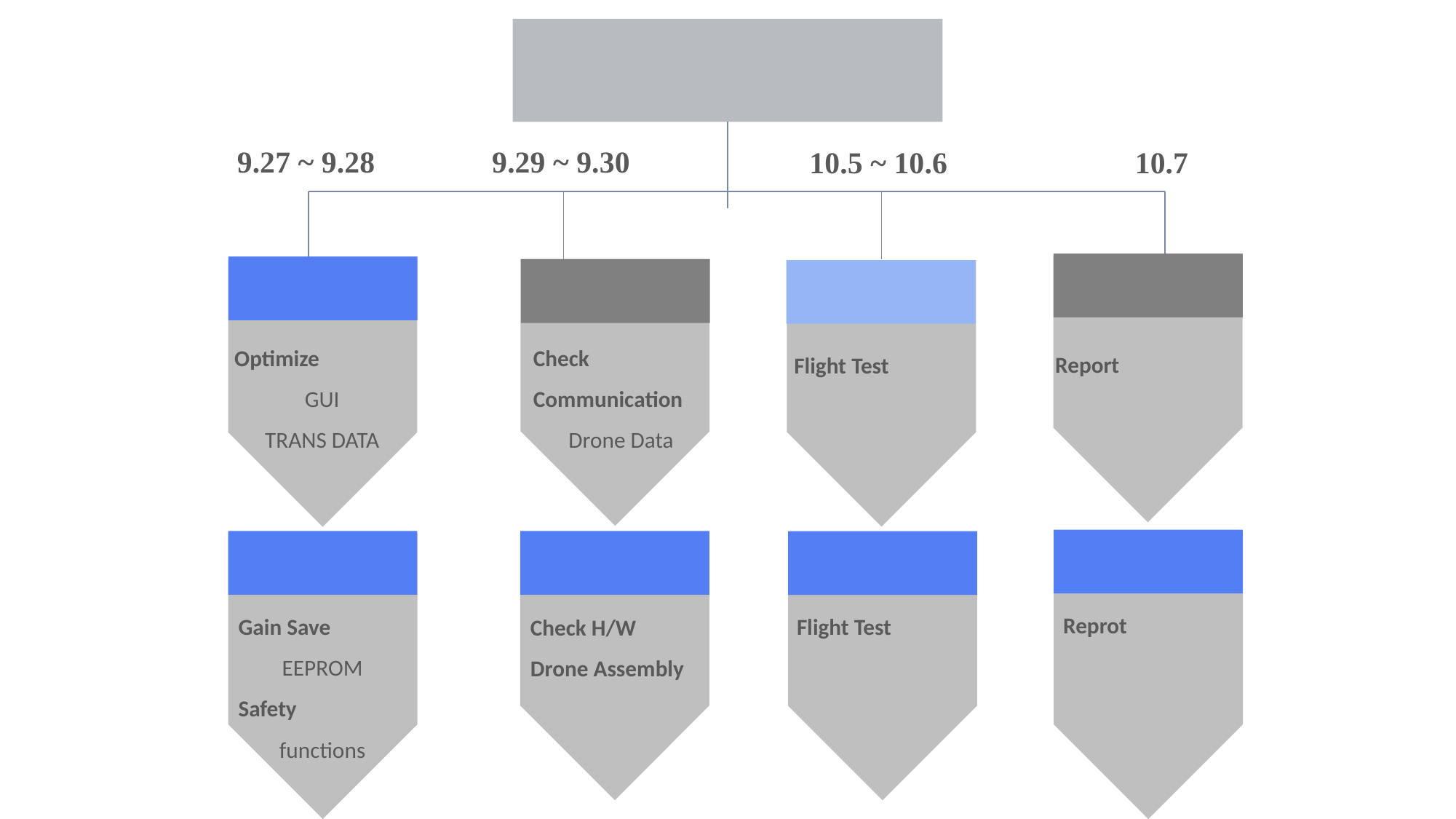

수행기간
9.27 ~ 9.28
9.29 ~ 9.30
10.5 ~ 10.6
10.7
GCS

GCS
GCS
GCS

Optimize
GUI
TRANS DATA
Check Communication
Drone Data
Report
Flight Test
Drone
Drone
Drone
Drone

Reprot
Flight Test
Gain Save
EEPROM
Safety
functions

Check H/W
Drone Assembly